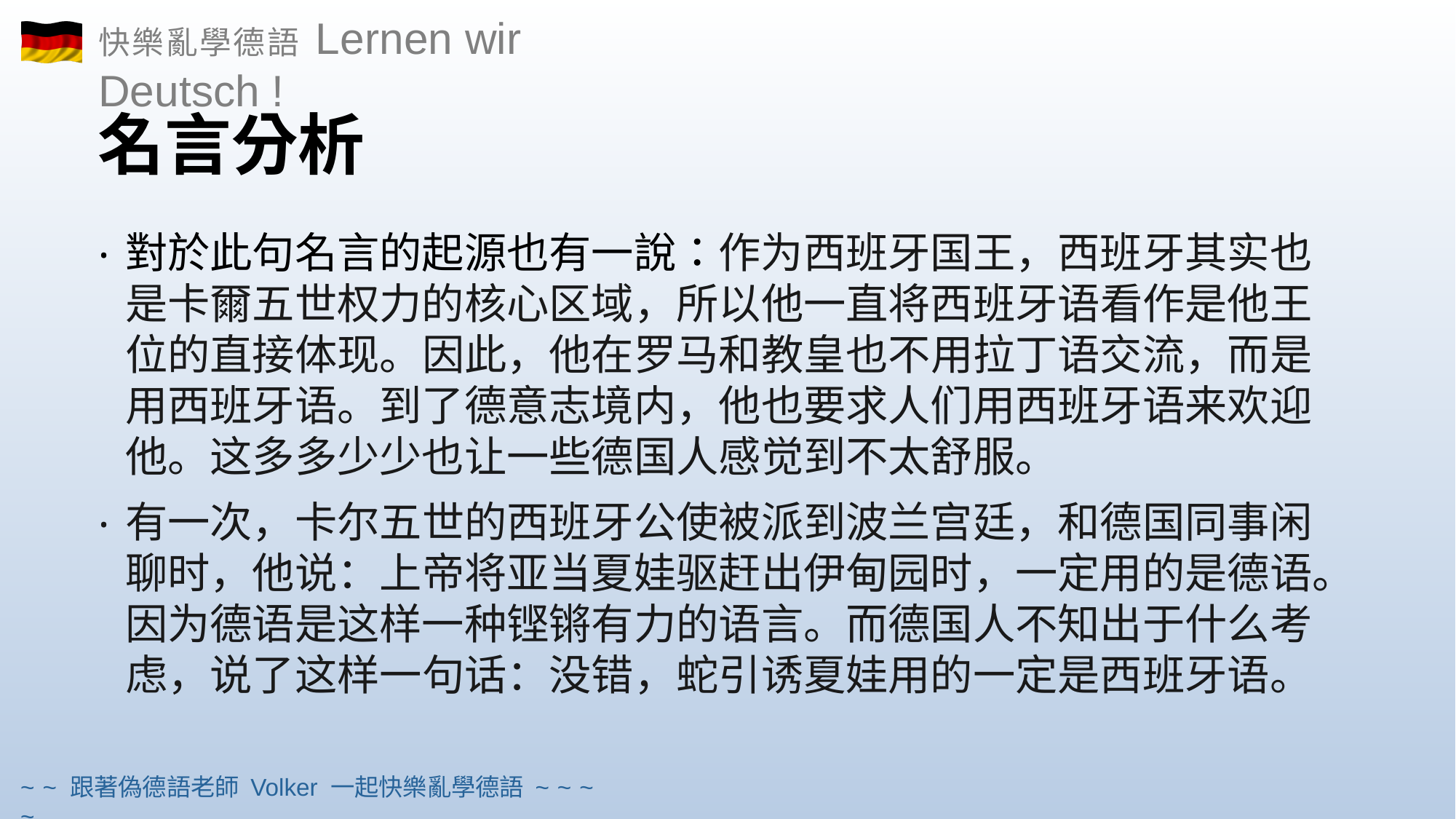

# 名言分析
對於此句名言的起源也有一說：作为西班牙国王，西班牙其实也是卡爾五世权力的核心区域，所以他一直将西班牙语看作是他王位的直接体现。因此，他在罗马和教皇也不用拉丁语交流，而是用西班牙语。到了德意志境内，他也要求人们用西班牙语来欢迎他。这多多少少也让一些德国人感觉到不太舒服。
有一次，卡尔五世的西班牙公使被派到波兰宫廷，和德国同事闲聊时，他说：上帝将亚当夏娃驱赶出伊甸园时，一定用的是德语。因为德语是这样一种铿锵有力的语言。而德国人不知出于什么考虑，说了这样一句话：没错，蛇引诱夏娃用的一定是西班牙语。